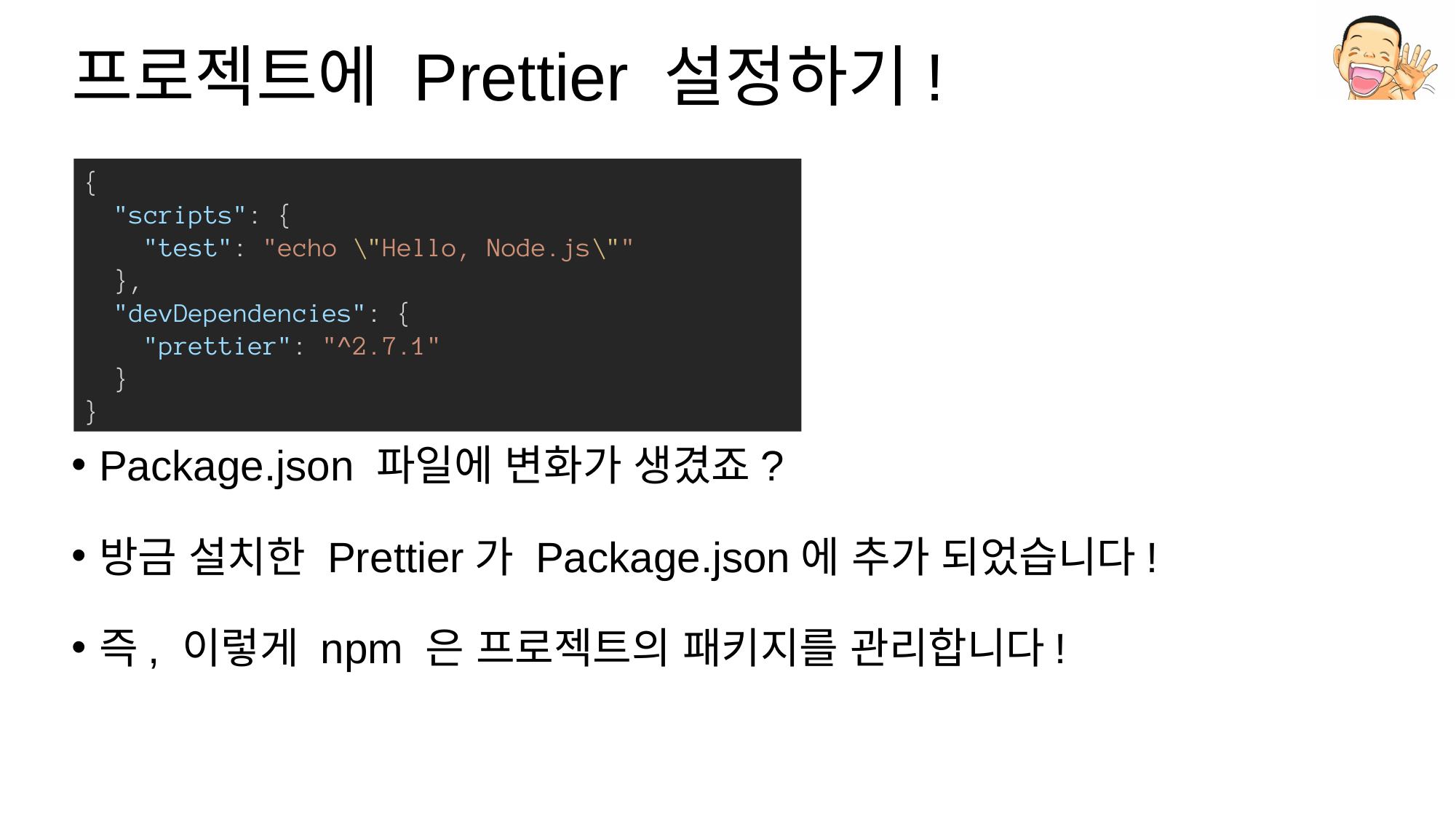

# 프로젝트에 Prettier 설정하기!
{
  "scripts": {
    "test": "echo \"Hello, Node.js\""
  },
  "devDependencies": {
    "prettier": "^2.7.1"
  }
}

Package.json 파일에 변화가 생겼죠?
방금 설치한 Prettier가 Package.json에 추가 되었습니다!
즉, 이렇게 npm 은 프로젝트의 패키지를 관리합니다!